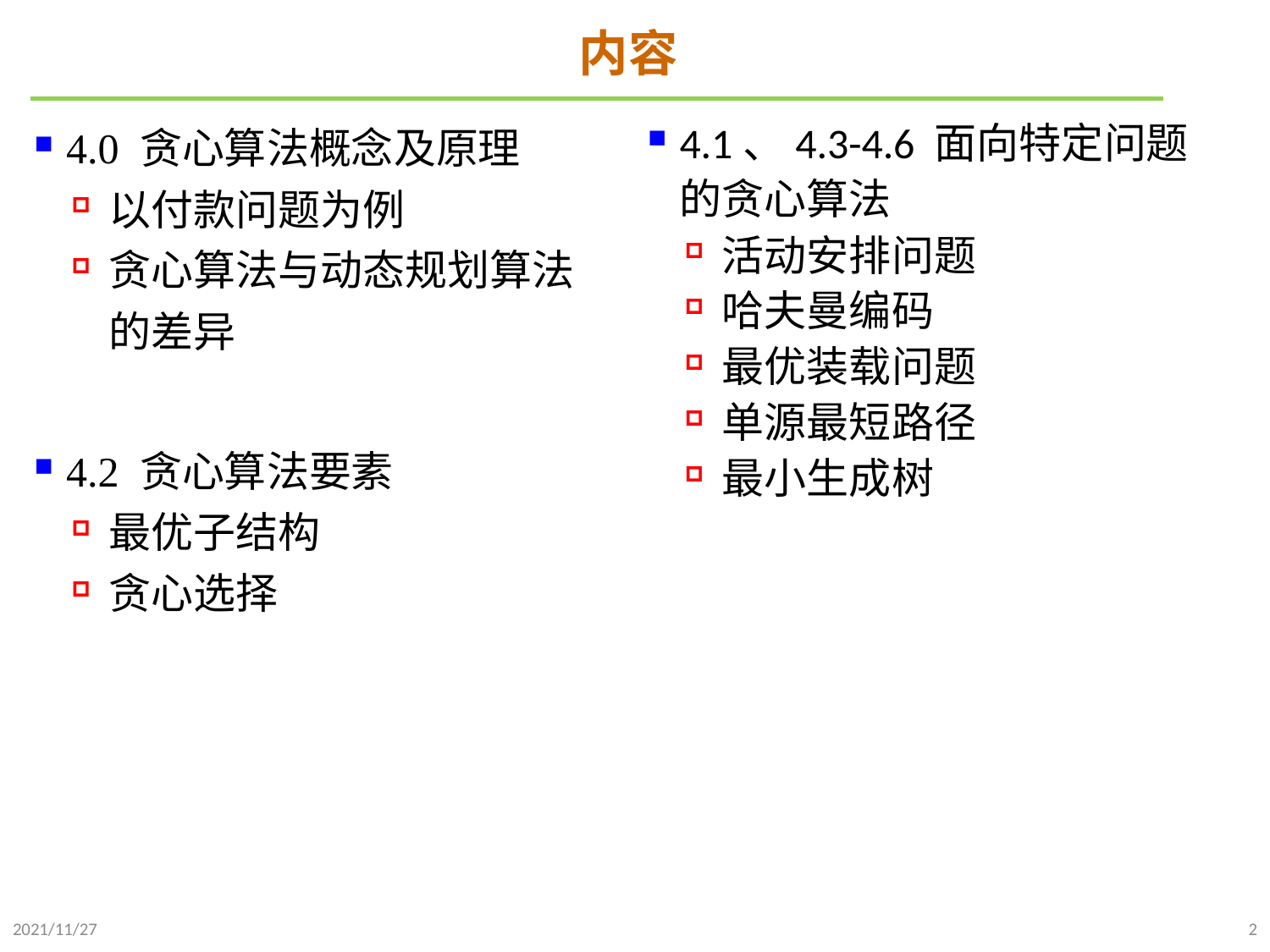

# 内容
4.1、4.3-4.6 面向特定问题的贪心算法
活动安排问题
哈夫曼编码
最优装载问题
单源最短路径
最小生成树

4.0 贪心算法概念及原理
以付款问题为例
贪心算法与动态规划算法的差异

4.2 贪心算法要素
最优子结构
贪心选择

2021/11/27
2